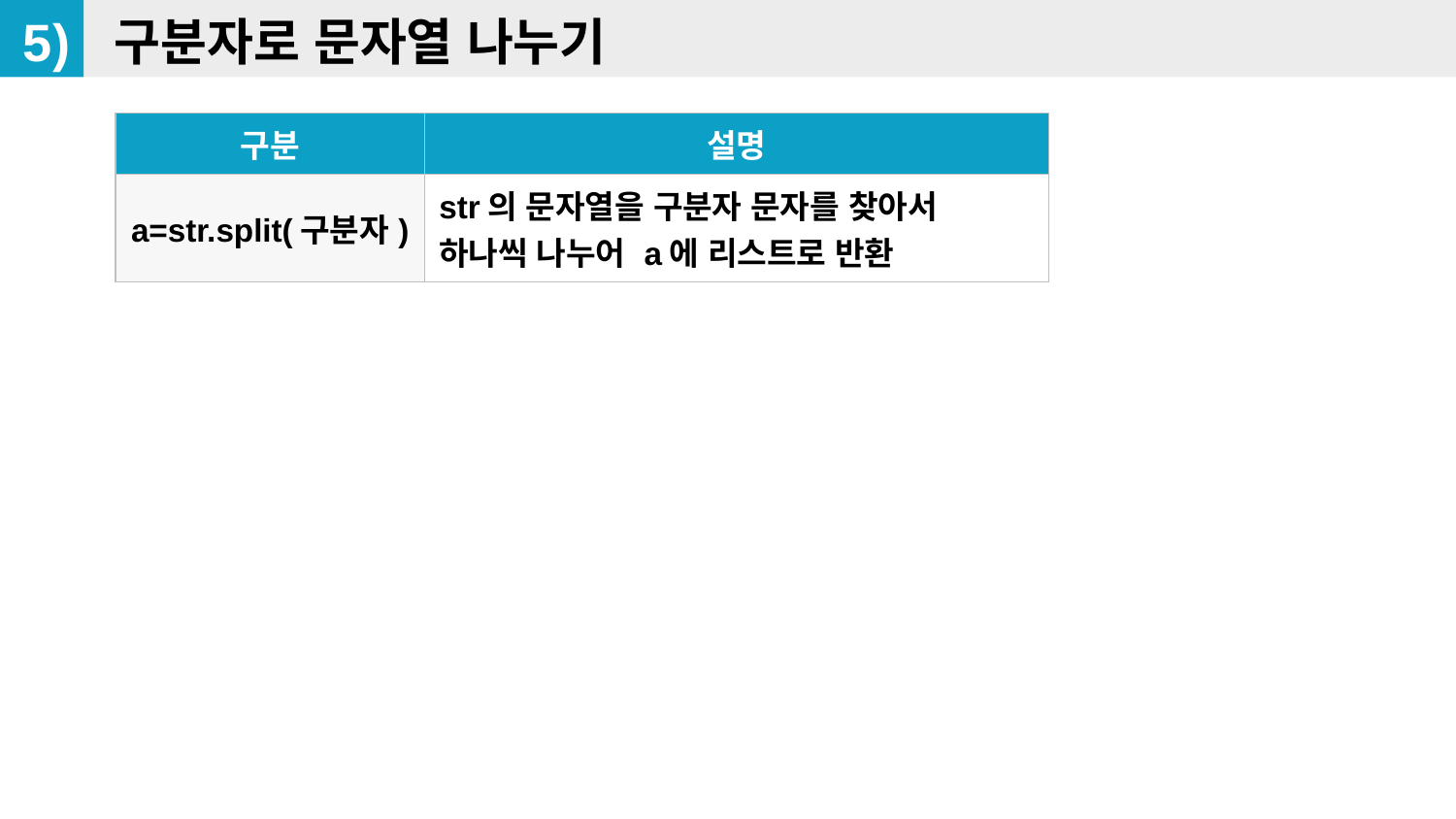

5)
구분자로 문자열 나누기
| 구분 | 설명 |
| --- | --- |
| a=str.split(구분자) | str의 문자열을 구분자 문자를 찾아서 하나씩 나누어 a에 리스트로 반환 |